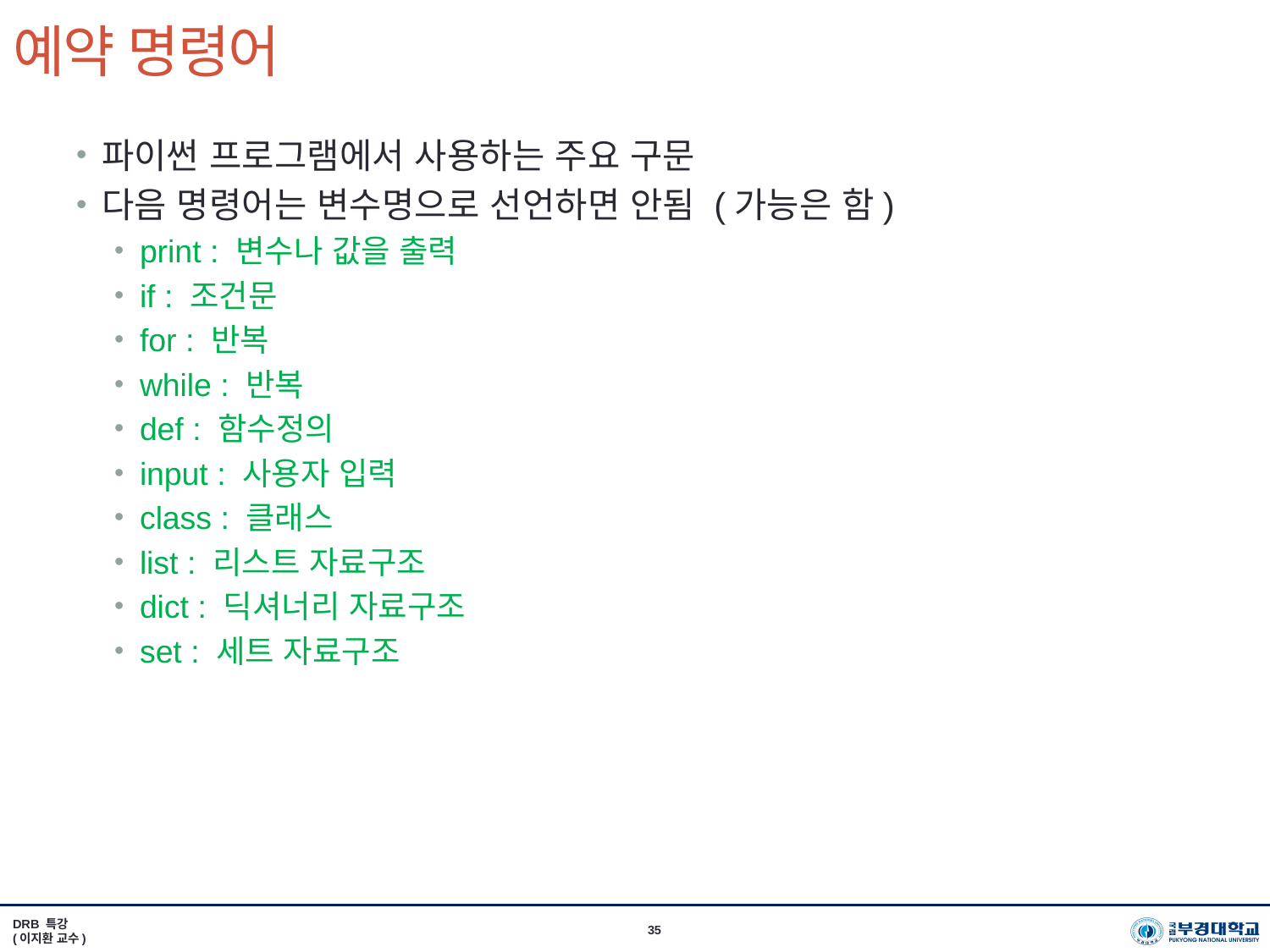

# 예약 명령어
파이썬 프로그램에서 사용하는 주요 구문
다음 명령어는 변수명으로 선언하면 안됨 (가능은 함)
print : 변수나 값을 출력
if : 조건문
for : 반복
while : 반복
def : 함수정의
input : 사용자 입력
class : 클래스
list : 리스트 자료구조
dict : 딕셔너리 자료구조
set : 세트 자료구조

DRB 특강
(이지환 교수)